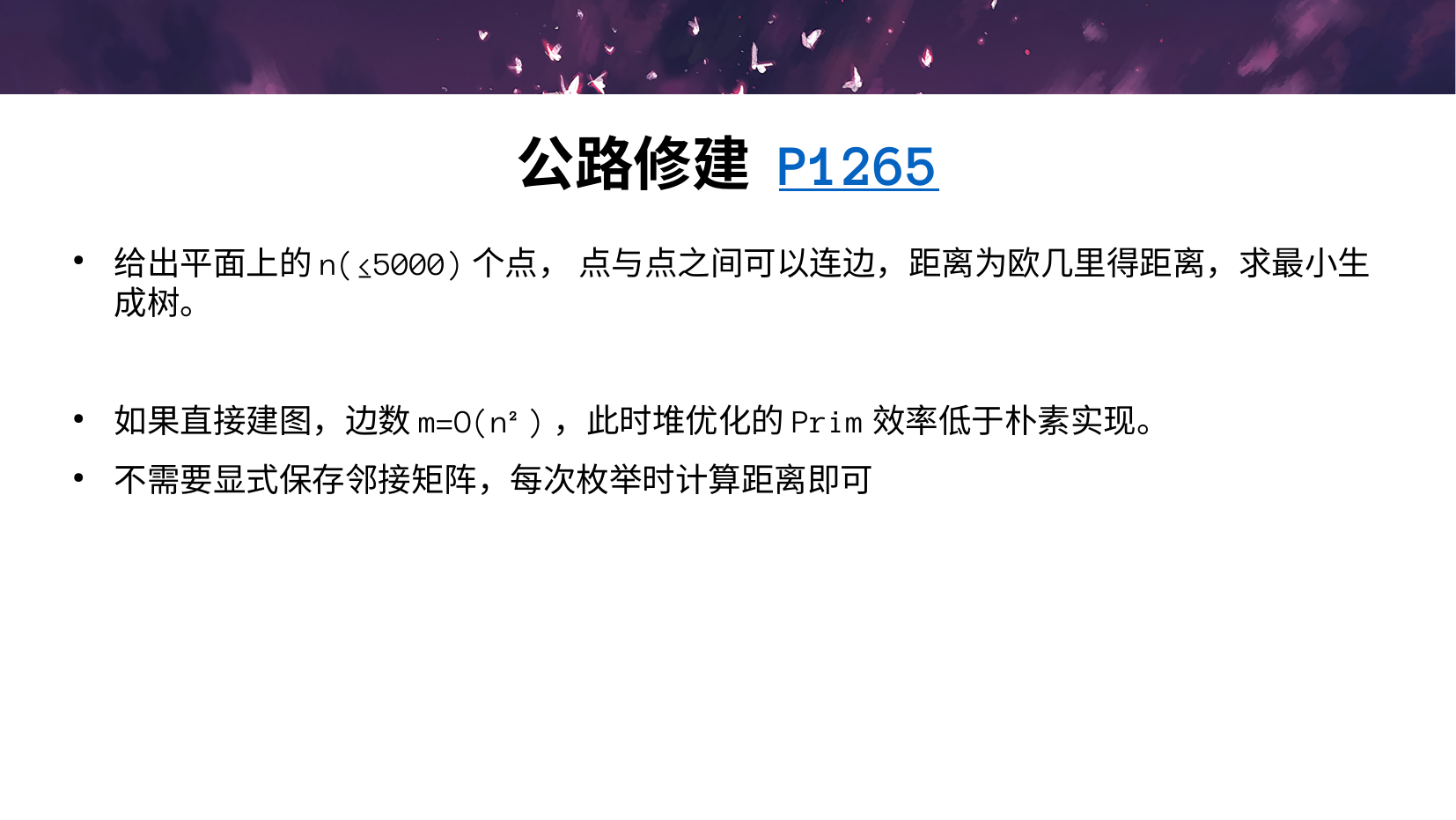

# 公路修建 P1265
给出平面上的n(≤5000)个点， 点与点之间可以连边，距离为欧几里得距离，求最小生成树。

如果直接建图，边数m=O(n²)，此时堆优化的Prim效率低于朴素实现。
不需要显式保存邻接矩阵，每次枚举时计算距离即可